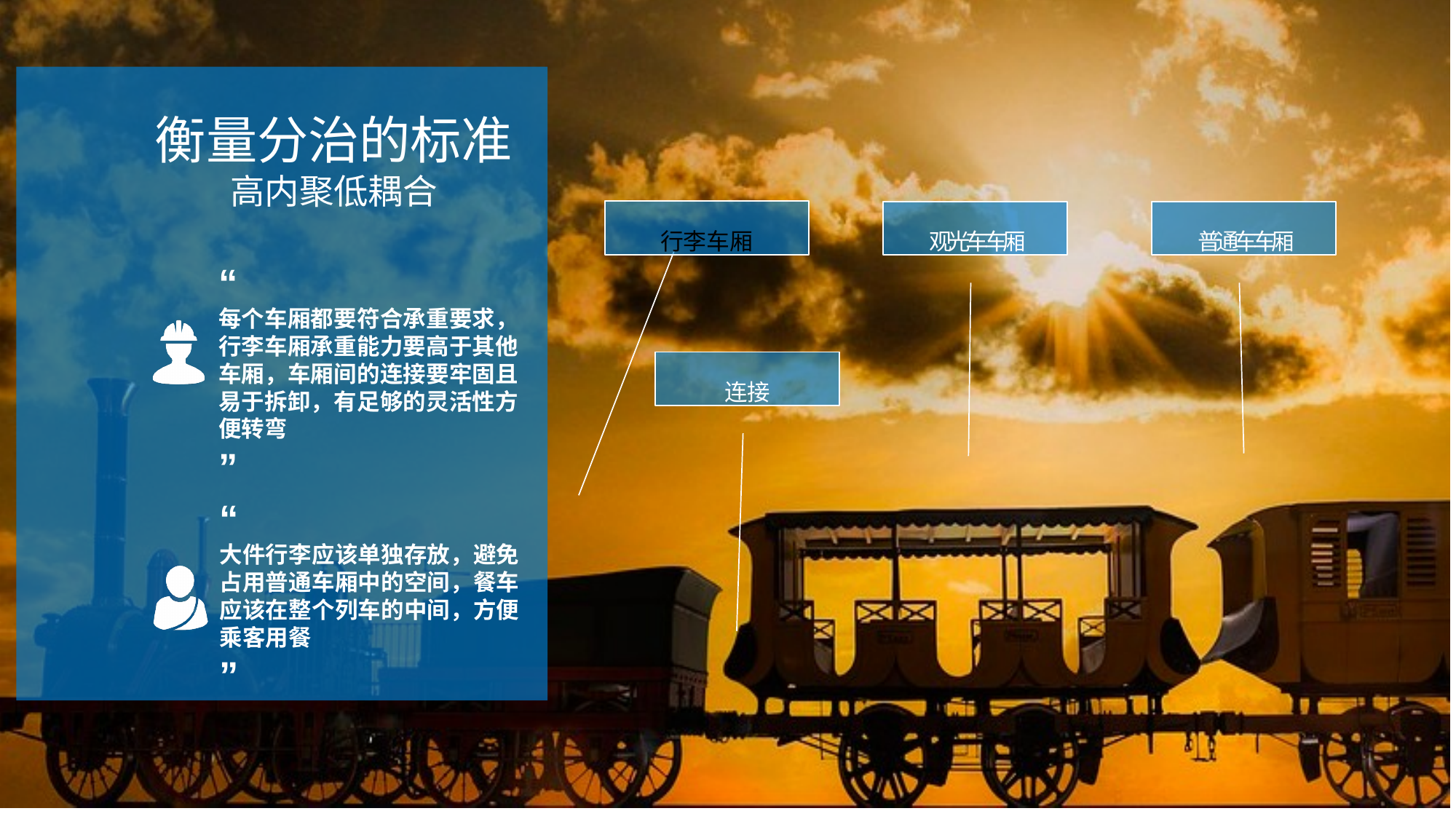

# 衡量分治的标准
高内聚低耦合

行李车厢

观光⻋车厢

普通⻋车厢

“
每个车厢都要符合承重要求， 行李车厢承重能力要高于其他 车厢，车厢间的连接要牢固且 易于拆卸，有足够的灵活性方 便转弯
”
“
大件行李应该单独存放，避免 占用普通车厢中的空间，餐车 应该在整个列车的中间，方便 乘客用餐
”

连接